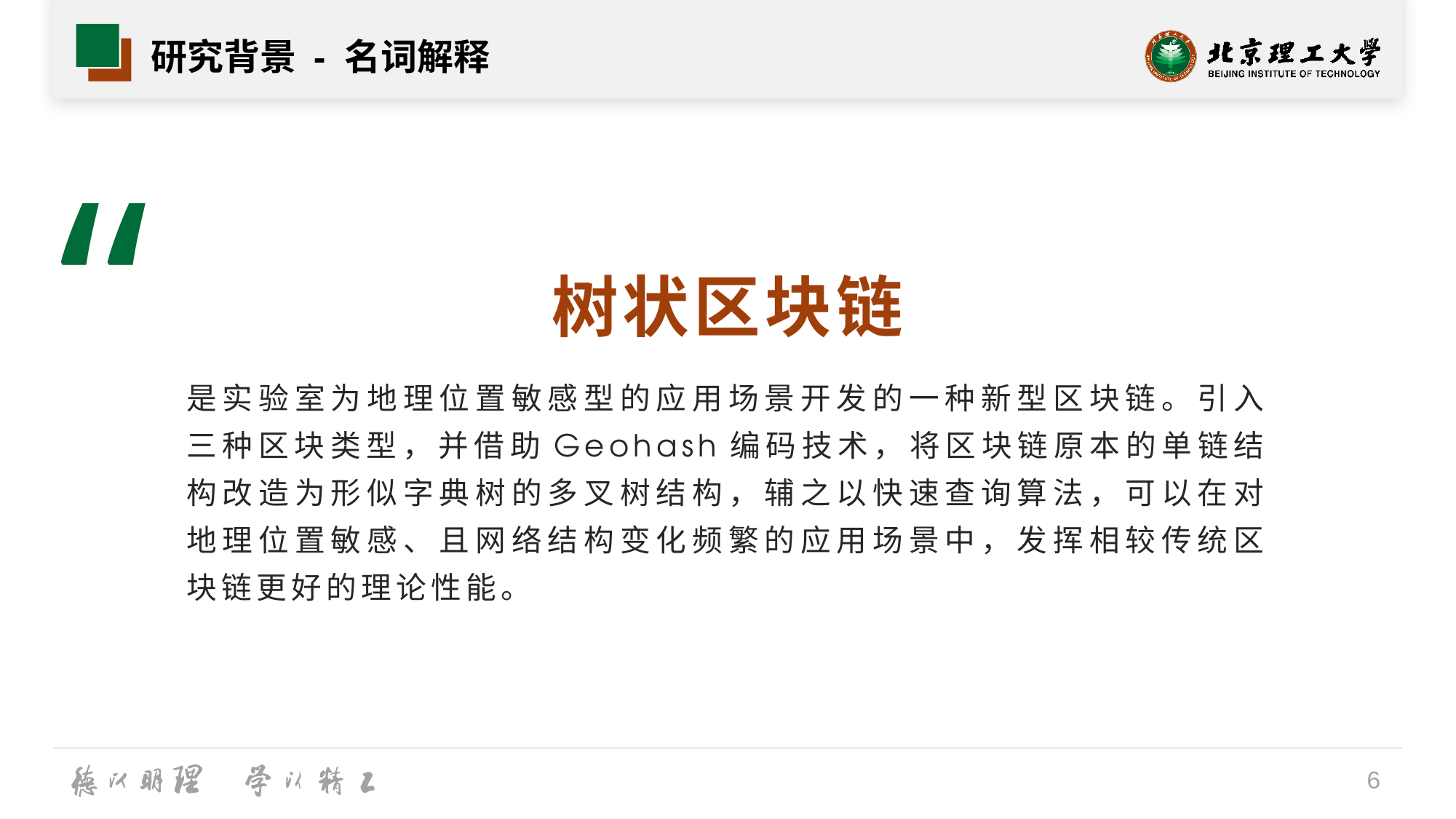

# 研究背景 - 名词解释
“

树状区块链
是实验室为地理位置敏感型的应用场景开发的一种新型区块链。引入三种区块类型，并借助Geohash编码技术，将区块链原本的单链结构改造为形似字典树的多叉树结构，辅之以快速查询算法，可以在对地理位置敏感、且网络结构变化频繁的应用场景中，发挥相较传统区块链更好的理论性能。